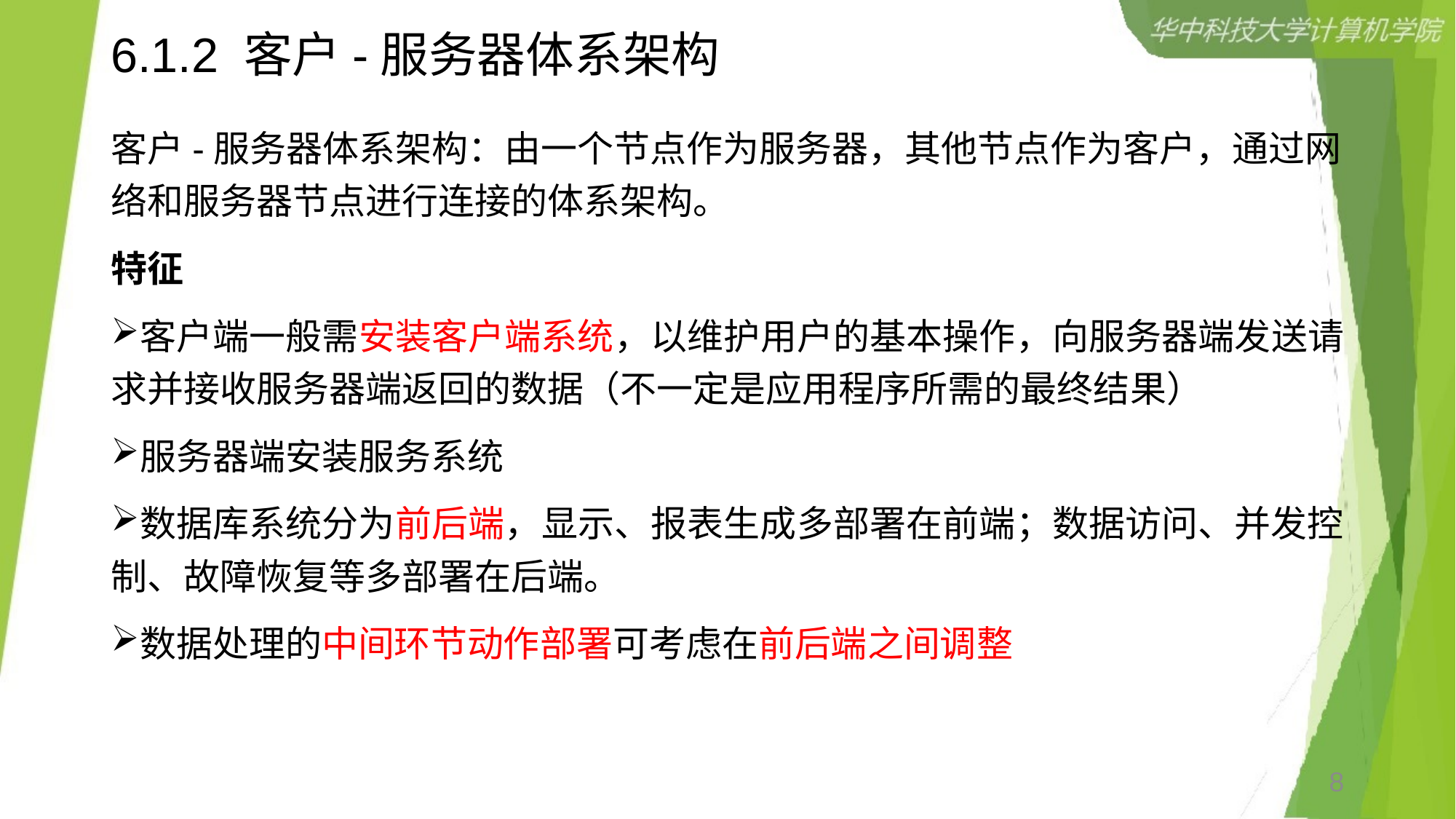

# 6.1.2 客户-服务器体系架构
客户-服务器体系架构：由一个节点作为服务器，其他节点作为客户，通过网络和服务器节点进行连接的体系架构。
特征
客户端一般需安装客户端系统，以维护用户的基本操作，向服务器端发送请求并接收服务器端返回的数据（不一定是应用程序所需的最终结果）
服务器端安装服务系统
数据库系统分为前后端，显示、报表生成多部署在前端；数据访问、并发控制、故障恢复等多部署在后端。
数据处理的中间环节动作部署可考虑在前后端之间调整
8